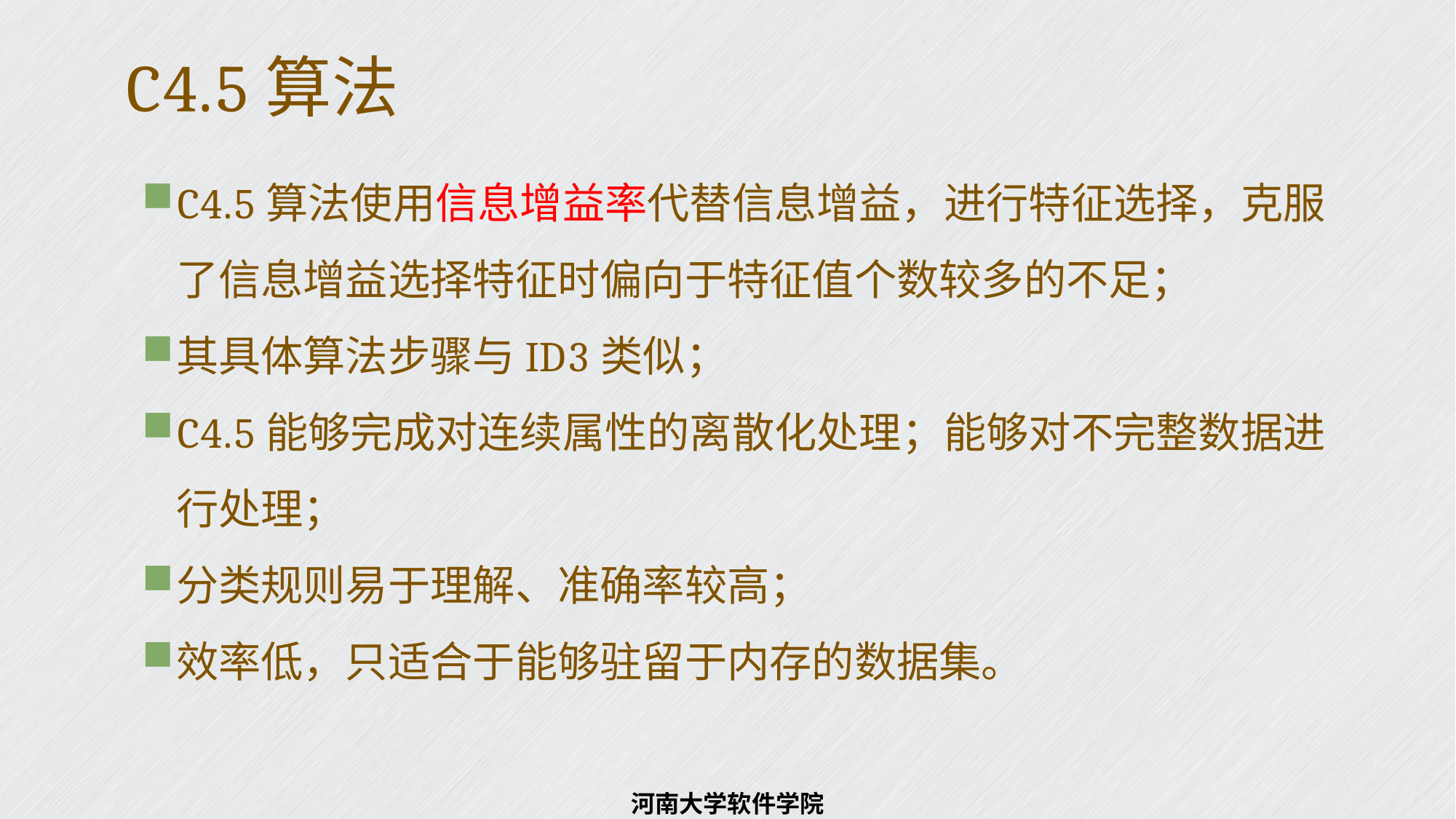

# C4.5算法
C4.5算法使用信息增益率代替信息增益，进行特征选择，克服了信息增益选择特征时偏向于特征值个数较多的不足；
其具体算法步骤与ID3类似；
C4.5能够完成对连续属性的离散化处理；能够对不完整数据进行处理；
分类规则易于理解、准确率较高；
效率低，只适合于能够驻留于内存的数据集。